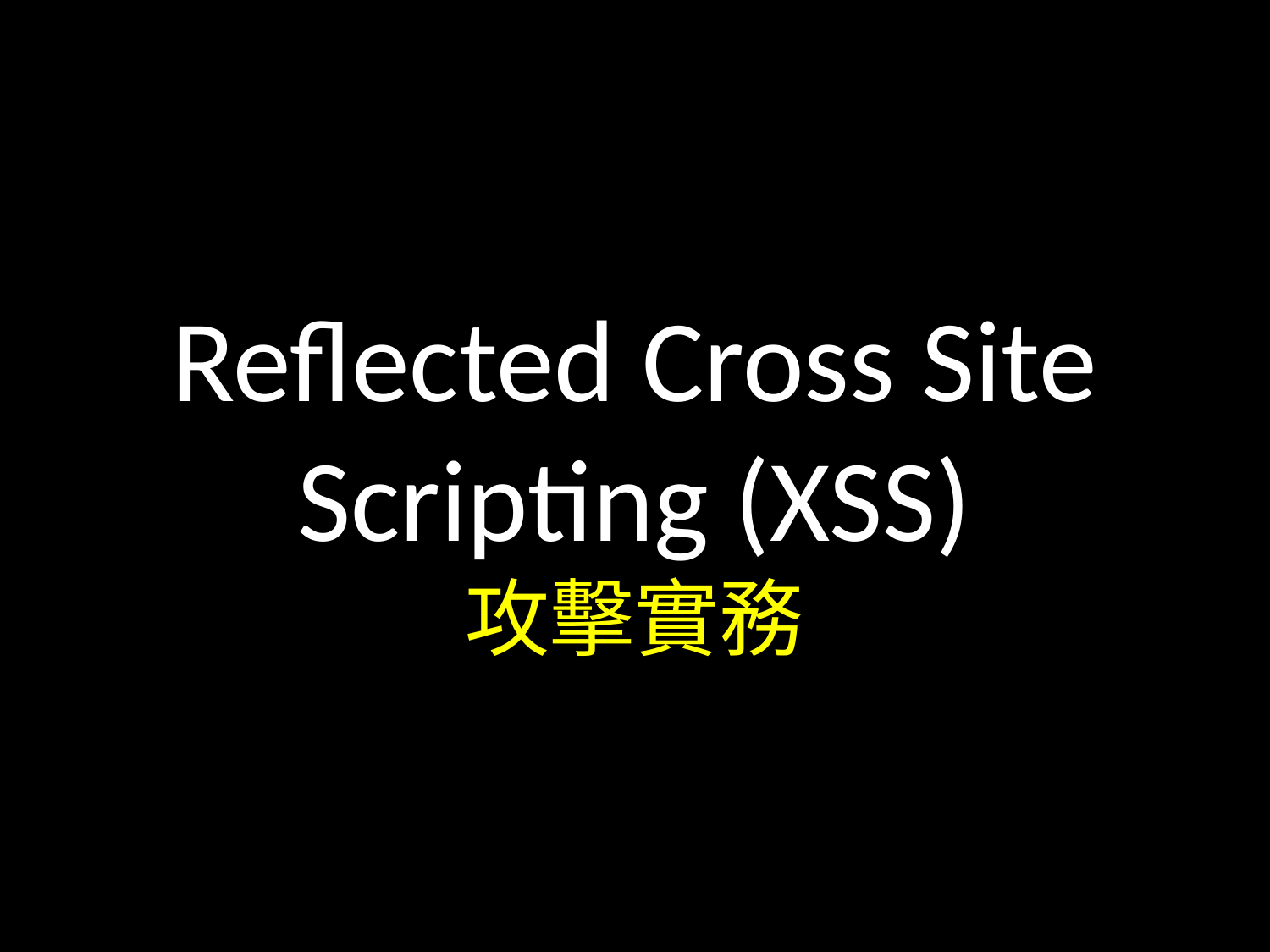

Reflected Cross Site Scripting (XSS)
攻擊實務
#